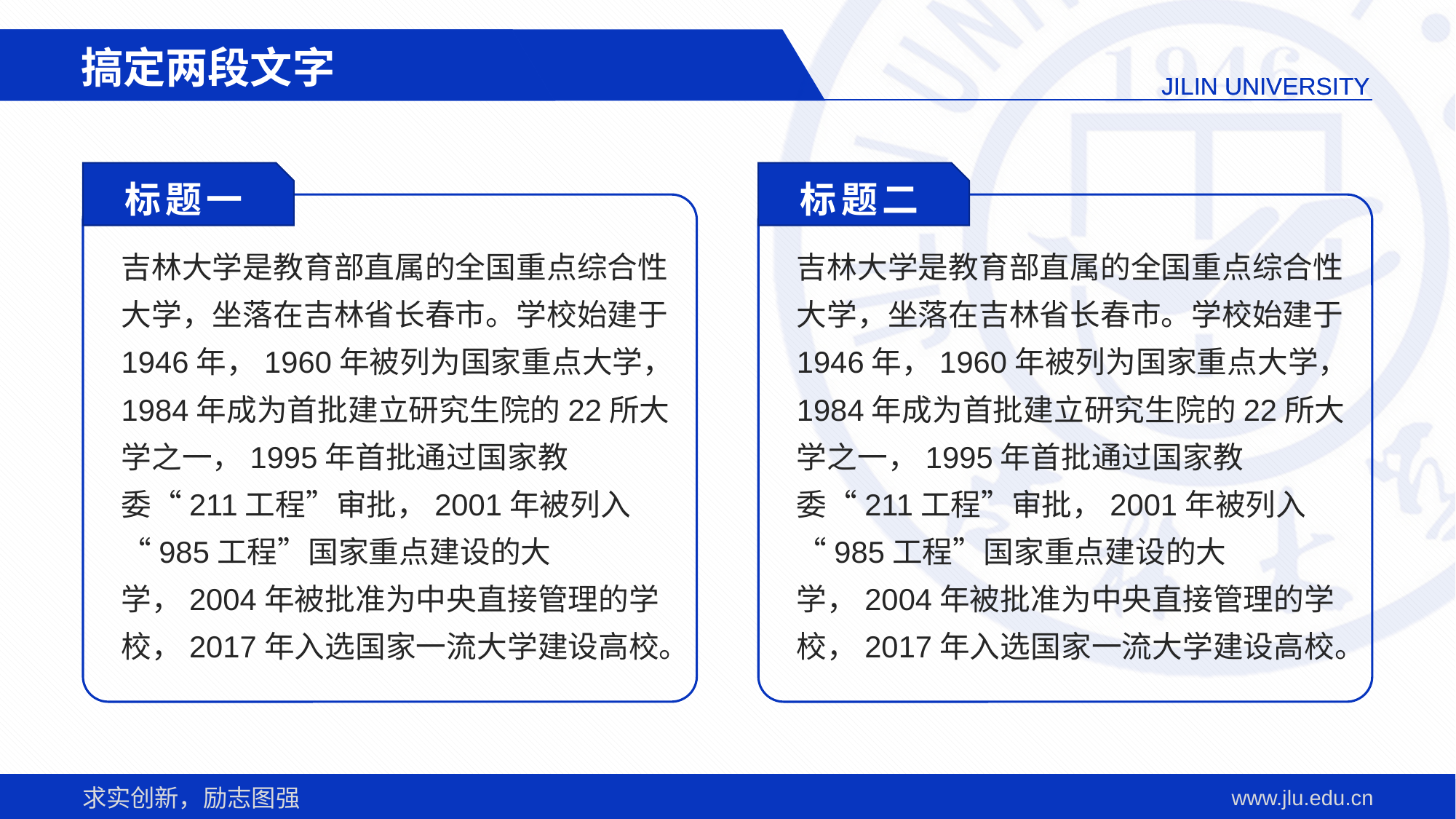

搞定两段文字
标题一

吉林大学是教育部直属的全国重点综合性大学，坐落在吉林省长春市。学校始建于1946年，1960年被列为国家重点大学，1984年成为首批建立研究生院的22所大学之一，1995年首批通过国家教委“211工程”审批，2001年被列入“985工程”国家重点建设的大学，2004年被批准为中央直接管理的学校，2017年入选国家一流大学建设高校。
标题二

吉林大学是教育部直属的全国重点综合性大学，坐落在吉林省长春市。学校始建于1946年，1960年被列为国家重点大学，1984年成为首批建立研究生院的22所大学之一，1995年首批通过国家教委“211工程”审批，2001年被列入“985工程”国家重点建设的大学，2004年被批准为中央直接管理的学校，2017年入选国家一流大学建设高校。